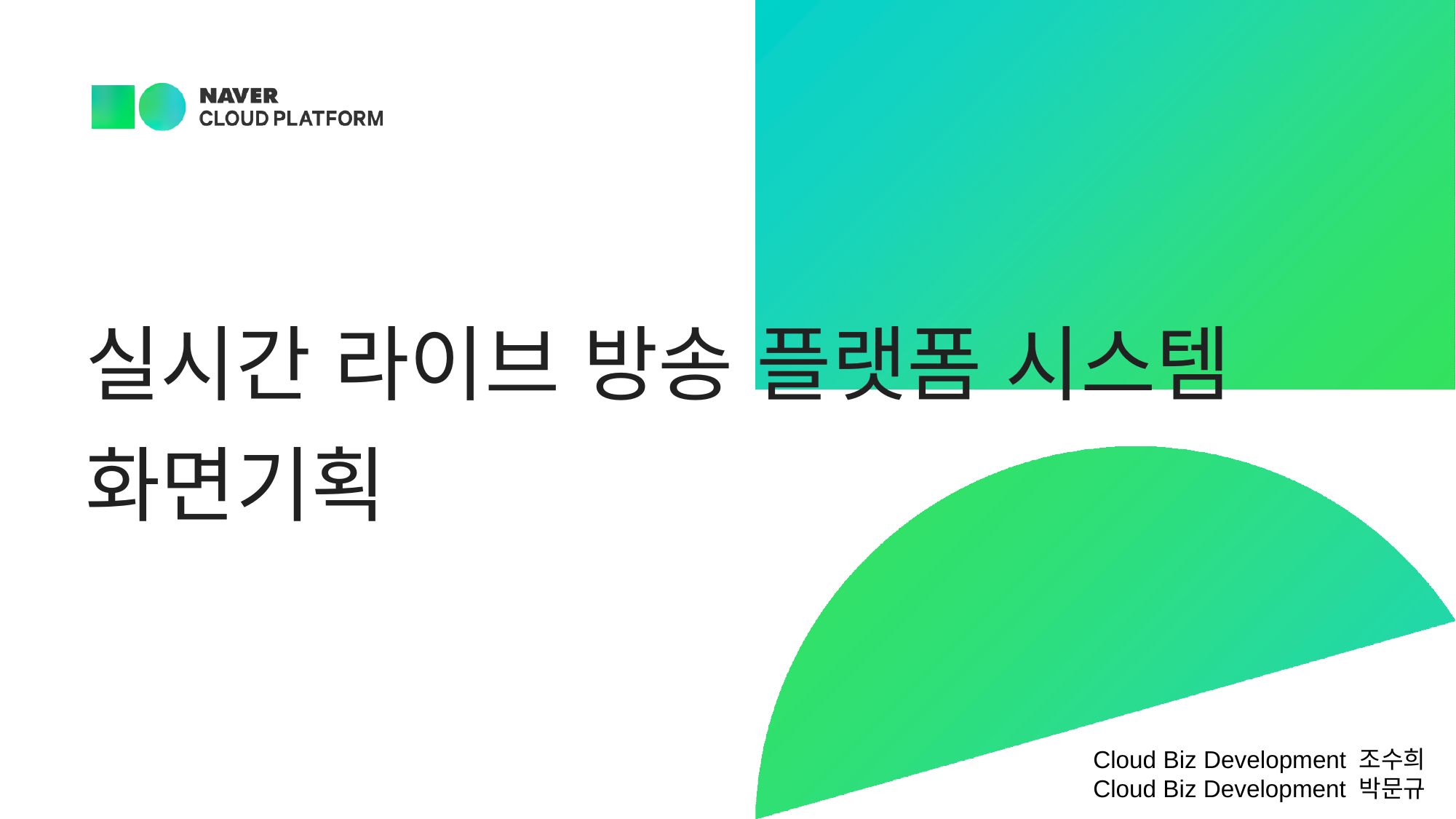

# 실시간 라이브 방송 플랫폼 시스템 화면기획

Cloud Biz Development 조수희
Cloud Biz Development 박문규